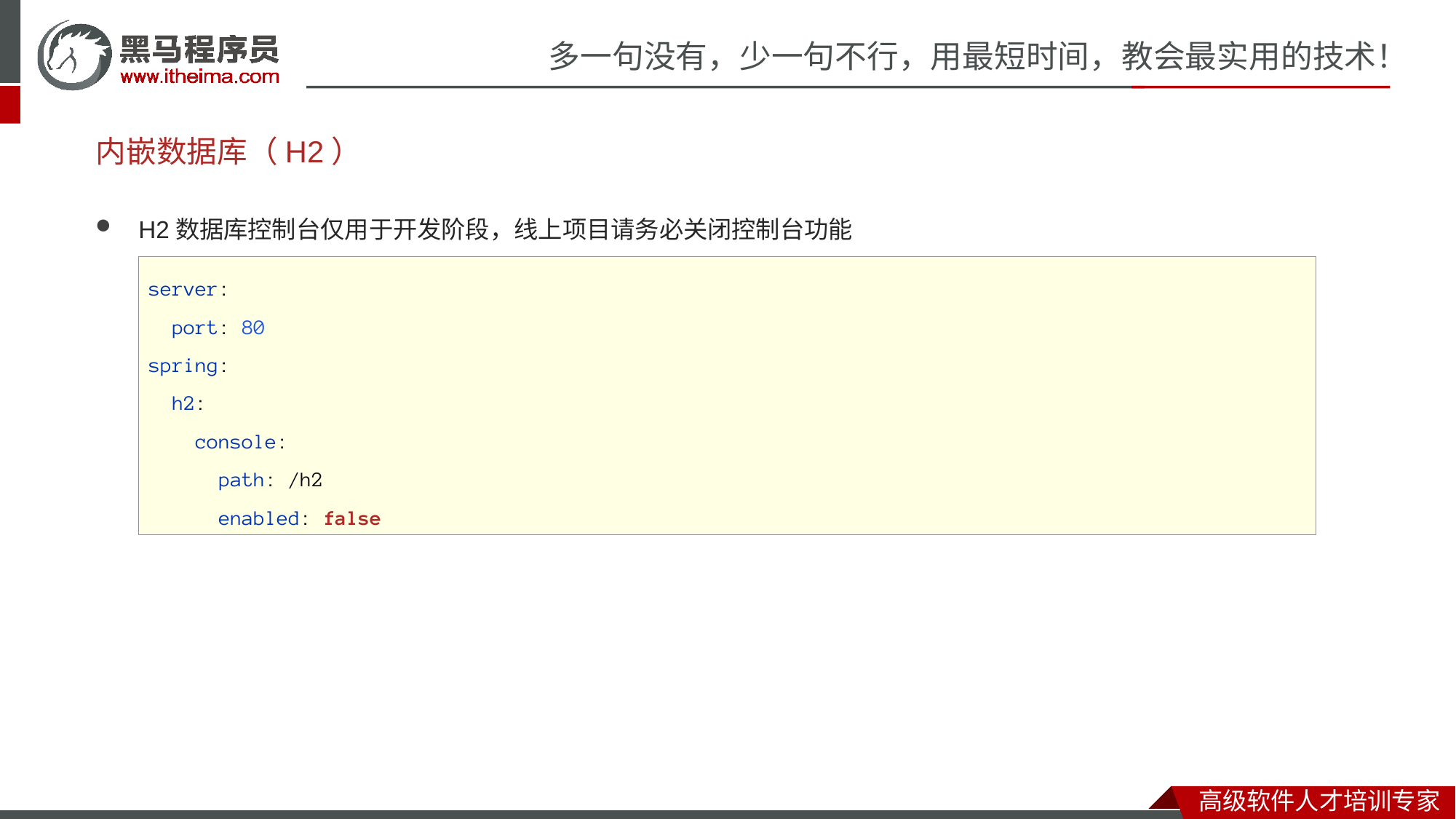

# 内嵌数据库（H2）
H2数据库控制台仅用于开发阶段，线上项目请务必关闭控制台功能

server:
  port: 80
spring:
  h2:
    console:
      path: /h2
      enabled: false